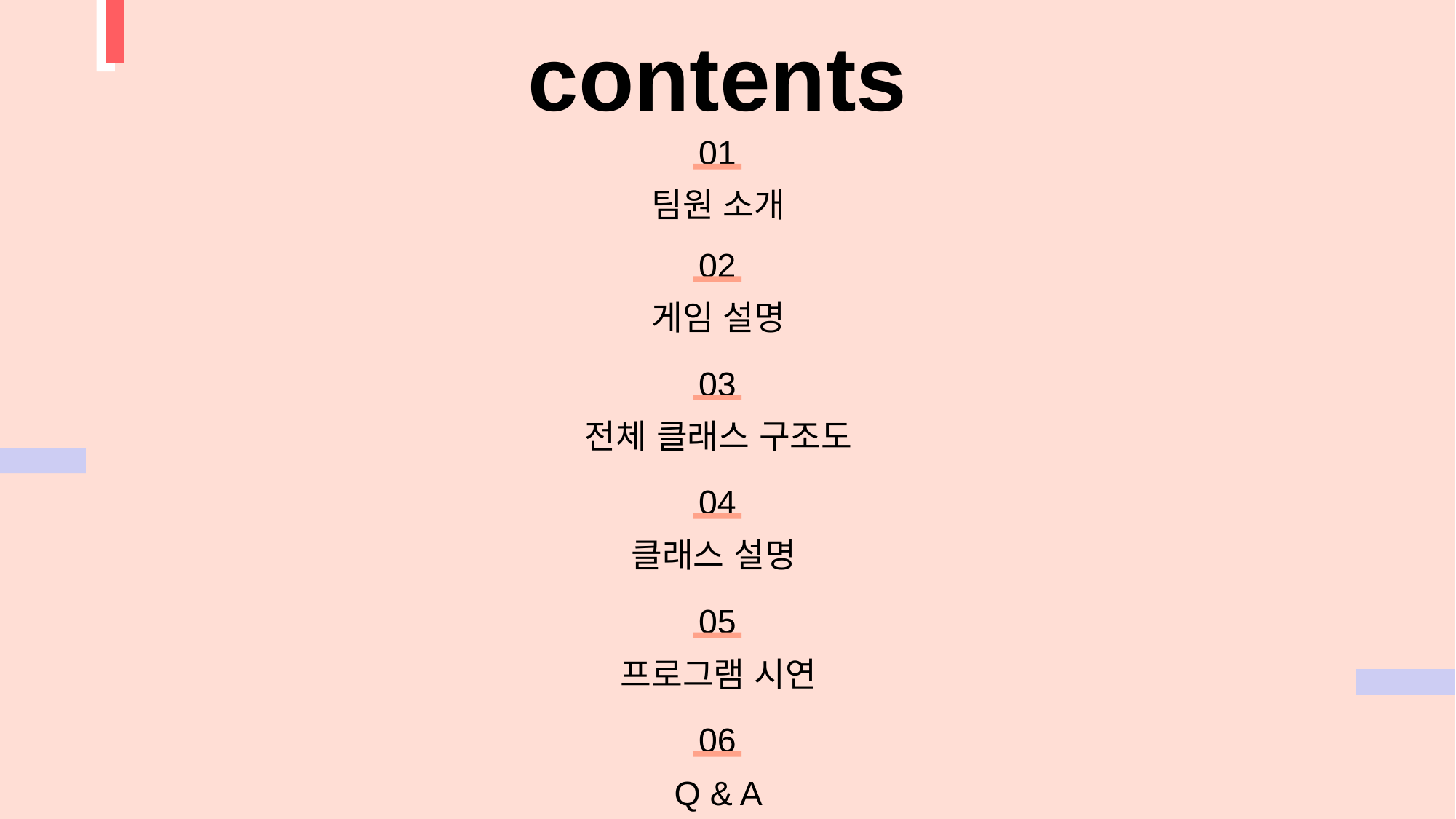

# contents
01

팀원 소개
02

게임 설명
03

전체 클래스 구조도

04

클래스 설명
05

프로그램 시연

06

Q & A